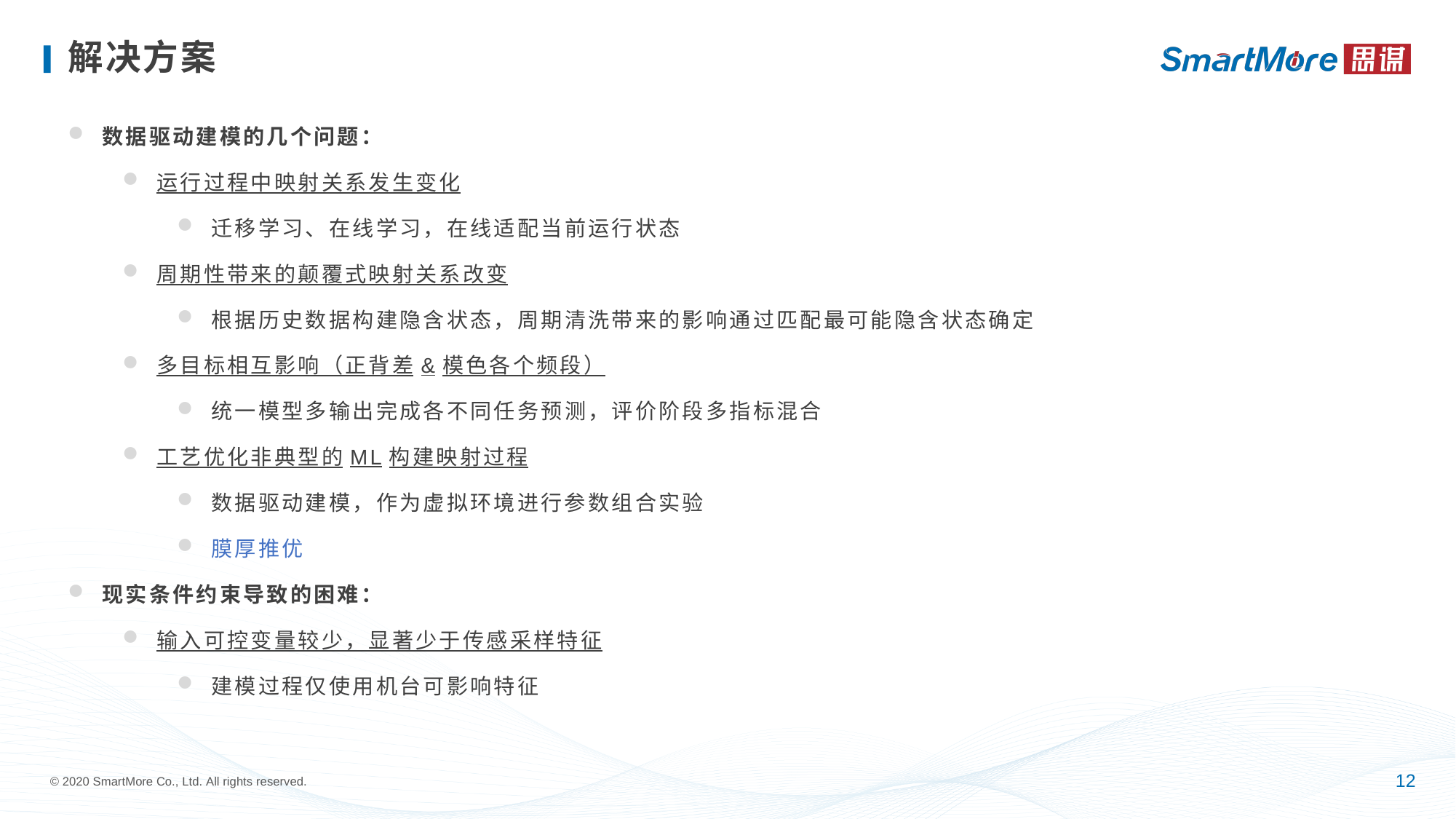

# 解决方案
数据驱动建模的几个问题：
运行过程中映射关系发生变化
迁移学习、在线学习，在线适配当前运行状态
周期性带来的颠覆式映射关系改变
根据历史数据构建隐含状态，周期清洗带来的影响通过匹配最可能隐含状态确定
多目标相互影响（正背差&模色各个频段）
统一模型多输出完成各不同任务预测，评价阶段多指标混合
工艺优化非典型的ML构建映射过程
数据驱动建模，作为虚拟环境进行参数组合实验
膜厚推优
现实条件约束导致的困难：
输入可控变量较少，显著少于传感采样特征
建模过程仅使用机台可影响特征